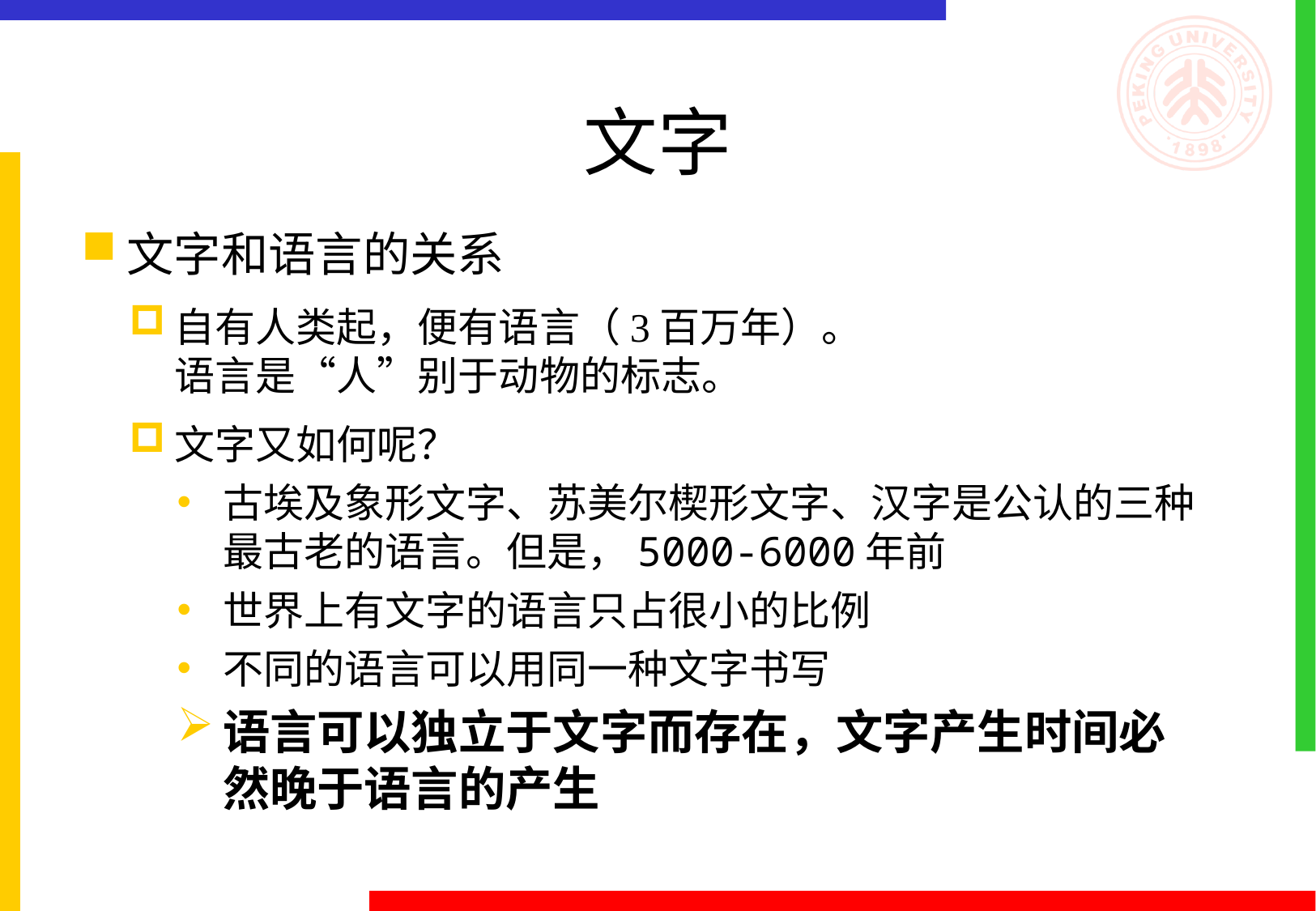

# 文字
文字和语言的关系
自有人类起，便有语言（3百万年）。
语言是“人”别于动物的标志。
文字又如何呢？
古埃及象形文字、苏美尔楔形文字、汉字是公认的三种最古老的语言。但是，5000-6000年前
世界上有文字的语言只占很小的比例
不同的语言可以用同一种文字书写
语言可以独立于文字而存在，文字产生时间必然晚于语言的产生